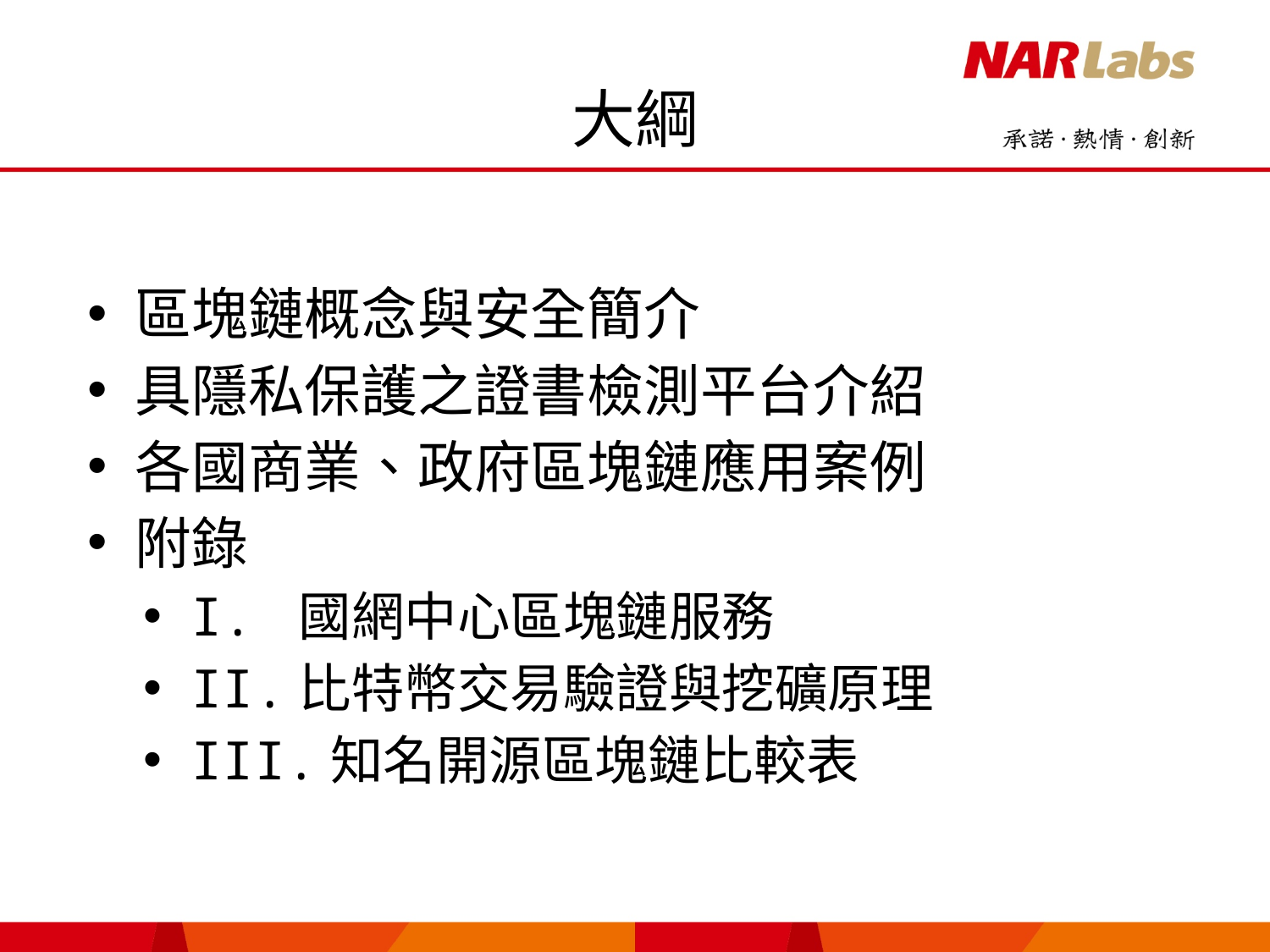

# 大綱
區塊鏈概念與安全簡介
具隱私保護之證書檢測平台介紹
各國商業、政府區塊鏈應用案例
附錄
I. 國網中心區塊鏈服務
II.比特幣交易驗證與挖礦原理
III.知名開源區塊鏈比較表